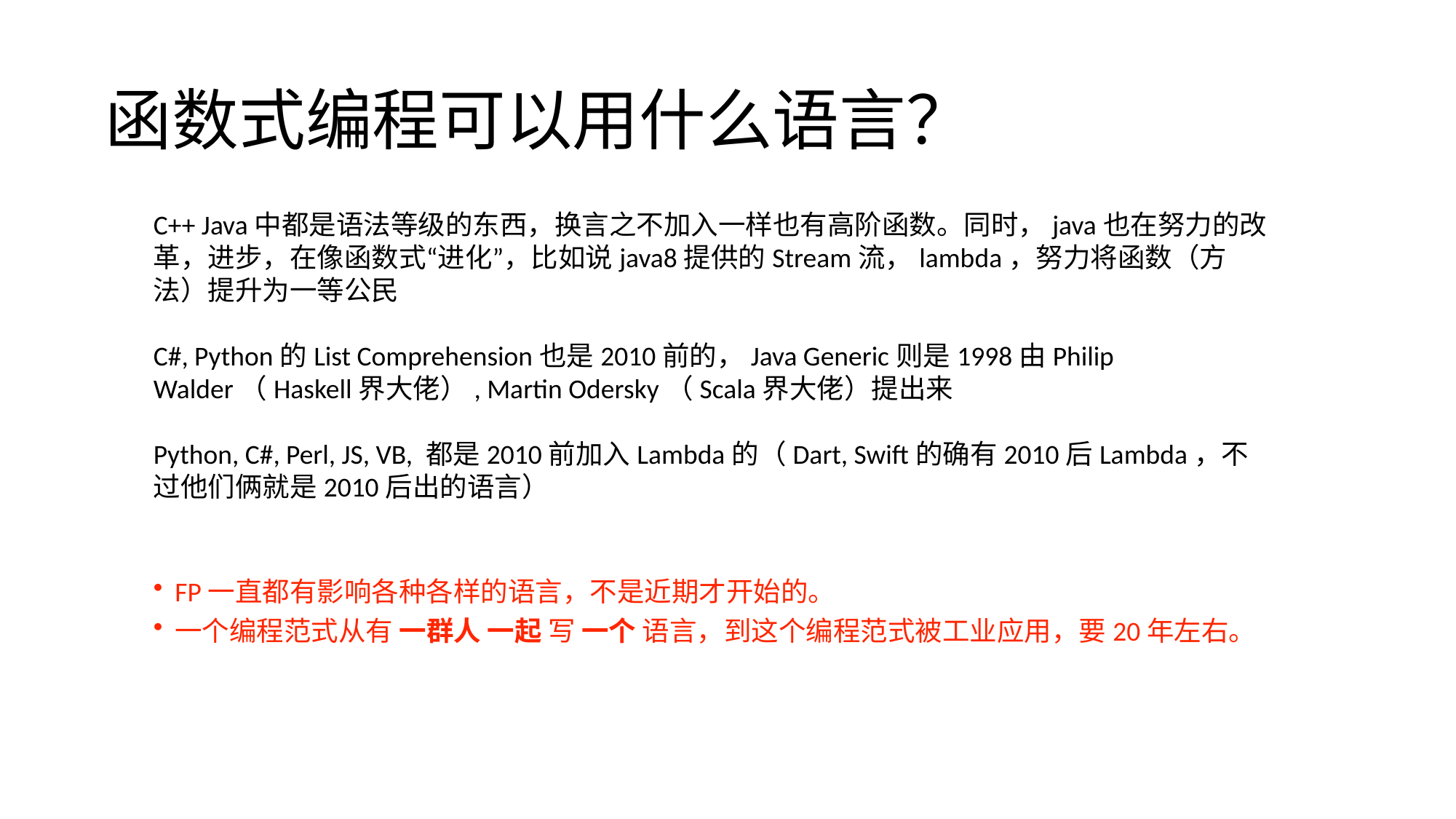

函数式编程可以用什么语言？
C++ Java中都是语法等级的东西，换言之不加入一样也有高阶函数。同时，java也在努力的改革，进步，在像函数式“进化”，比如说java8提供的Stream流，lambda，努力将函数（方法）提升为一等公民

C#, Python的List Comprehension也是2010前的，Java Generic则是1998由Philip Walder（Haskell界大佬）, Martin Odersky（Scala界大佬）提出来

Python, C#, Perl, JS, VB, 都是2010前加入Lambda的（Dart, Swift的确有2010后Lambda，不过他们俩就是2010后出的语言）

FP一直都有影响各种各样的语言，不是近期才开始的。
一个编程范式从有 一群人 一起 写 一个 语言，到这个编程范式被工业应用，要20年左右。